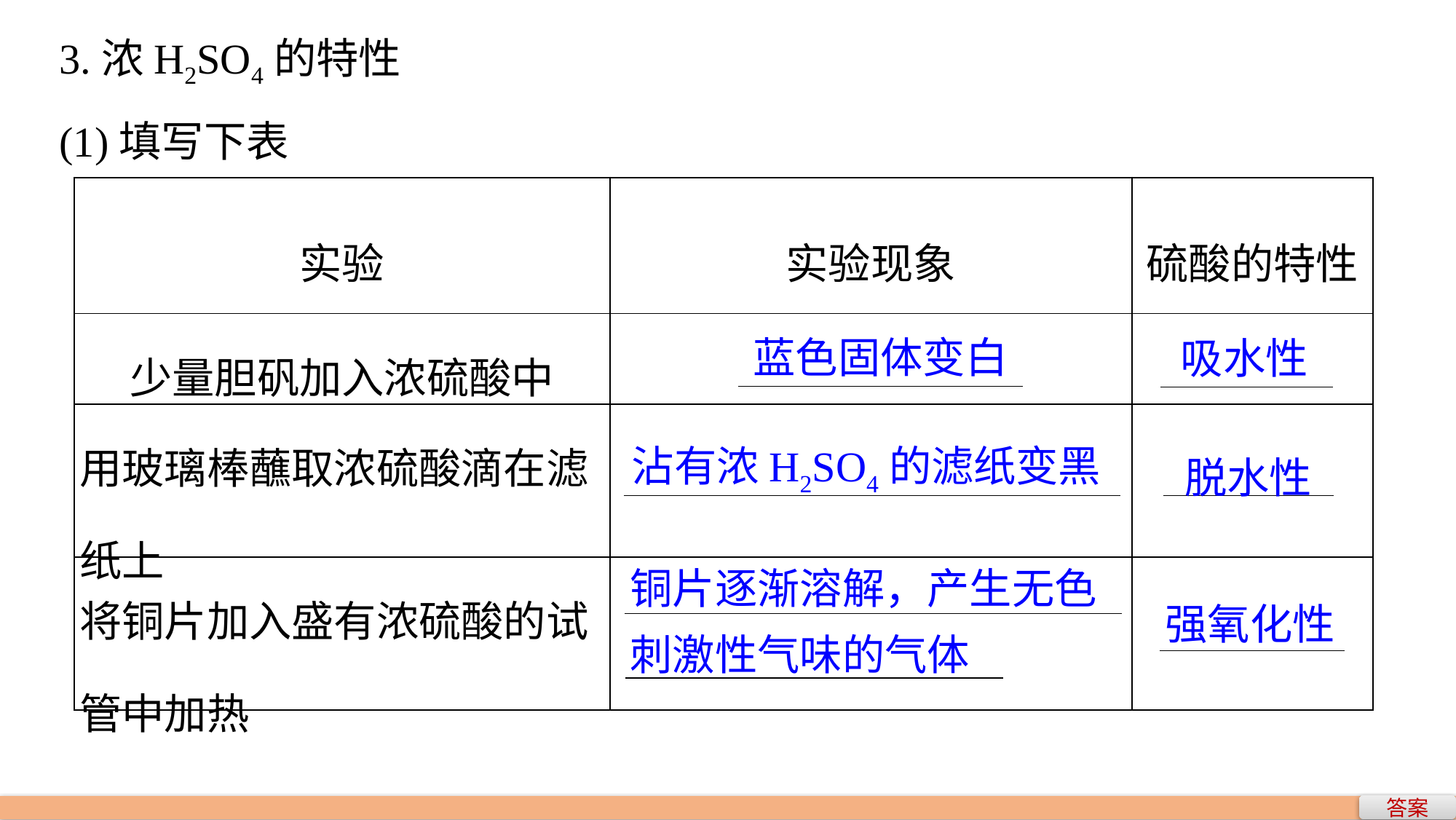

3.浓H2SO4的特性
(1)填写下表
| 实验 | 实验现象 | 硫酸的特性 |
| --- | --- | --- |
| 少量胆矾加入浓硫酸中 |  |  |
| 用玻璃棒蘸取浓硫酸滴在滤纸上 |  |  |
| 将铜片加入盛有浓硫酸的试管中加热 |  |  |
蓝色固体变白
吸水性
脱水性
沾有浓H2SO4的滤纸变黑
铜片逐渐溶解，产生无色刺激性气味的气体
强氧化性
答案